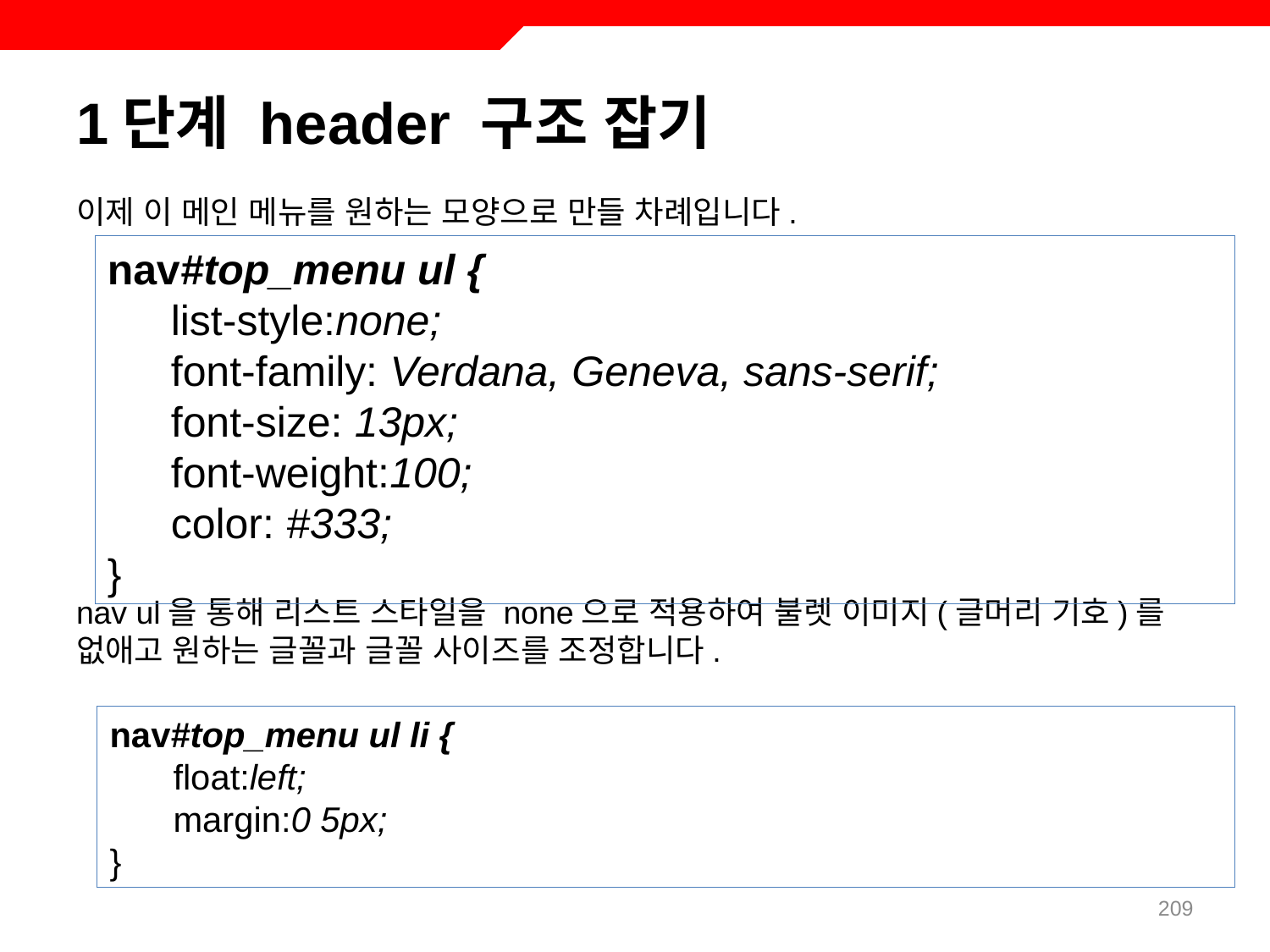

# 1단계 header 구조 잡기
이제 이 메인 메뉴를 원하는 모양으로 만들 차례입니다.

nav ul을 통해 리스트 스타일을 none으로 적용하여 불렛 이미지(글머리 기호)를 없애고 원하는 글꼴과 글꼴 사이즈를 조정합니다.
nav#top_menu ul {
list-style:none;
font-family: Verdana, Geneva, sans-serif;
font-size: 13px;
font-weight:100;
color: #333;
}
nav#top_menu ul li {
float:left;
margin:0 5px;
}
209